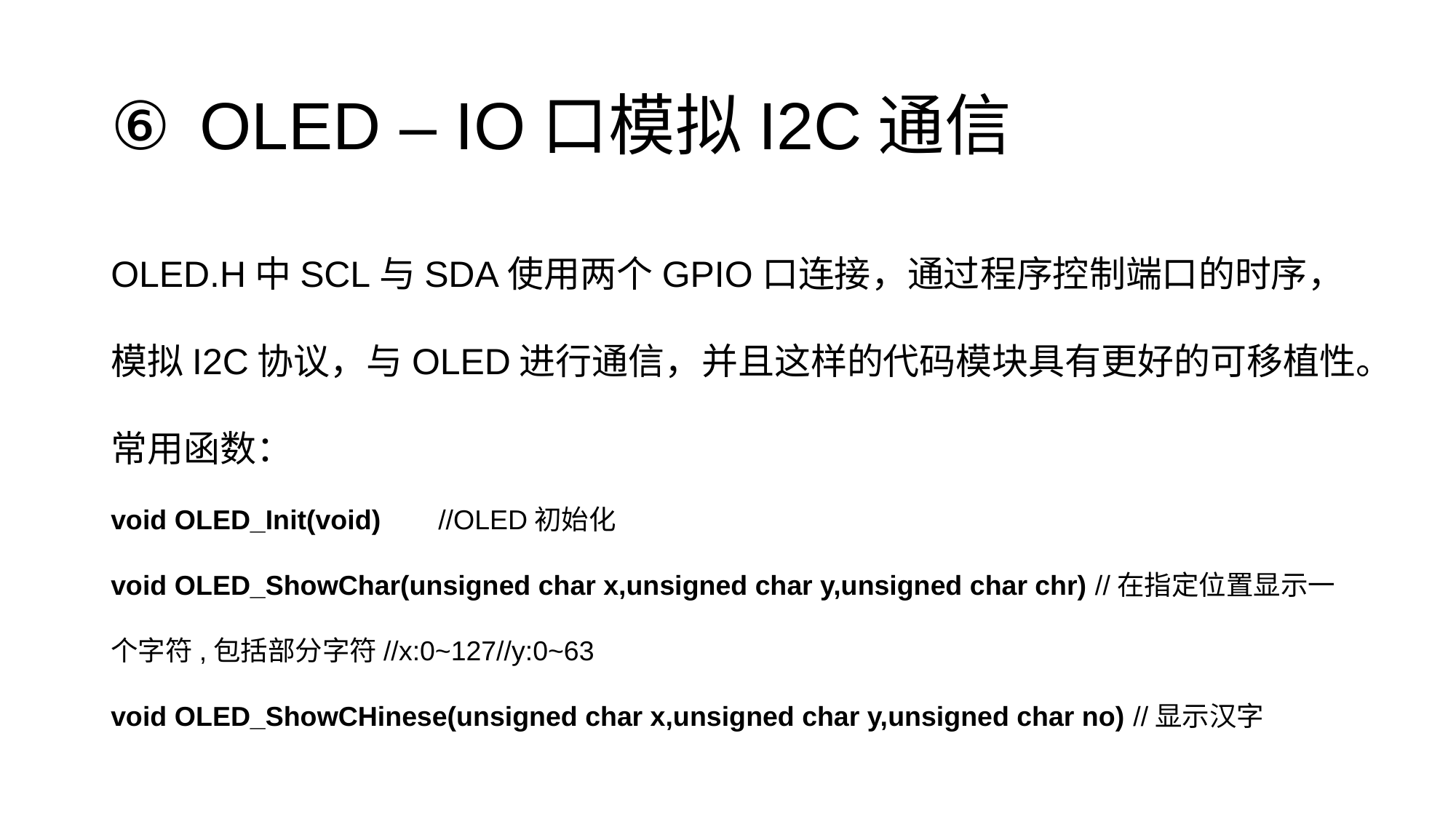

# OLED – IO口模拟I2C通信
OLED.H中SCL与SDA使用两个GPIO口连接，通过程序控制端口的时序，模拟I2C协议，与OLED进行通信，并且这样的代码模块具有更好的可移植性。
常用函数：
void OLED_Init(void) 	//OLED初始化
void OLED_ShowChar(unsigned char x,unsigned char y,unsigned char chr) //在指定位置显示一个字符,包括部分字符//x:0~127//y:0~63
void OLED_ShowCHinese(unsigned char x,unsigned char y,unsigned char no) //显示汉字